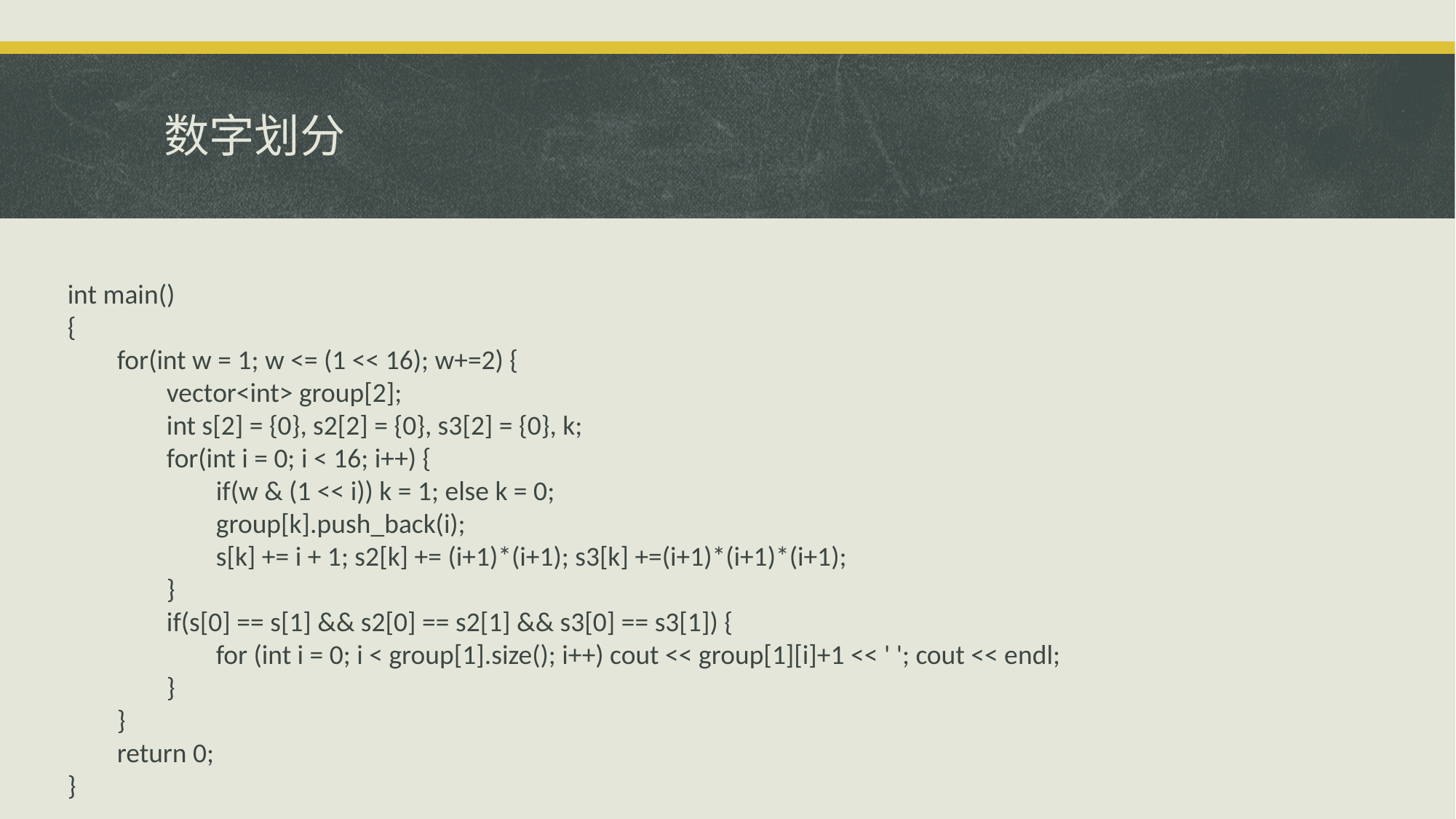

# 数字划分
int main()
{
        for(int w = 1; w <= (1 << 16); w+=2) {
                vector<int> group[2];
                int s[2] = {0}, s2[2] = {0}, s3[2] = {0}, k;
                for(int i = 0; i < 16; i++) {
                        if(w & (1 << i)) k = 1; else k = 0;
                        group[k].push_back(i);
                        s[k] += i + 1; s2[k] += (i+1)*(i+1); s3[k] +=(i+1)*(i+1)*(i+1);
                }
                if(s[0] == s[1] && s2[0] == s2[1] && s3[0] == s3[1]) {
                        for (int i = 0; i < group[1].size(); i++) cout << group[1][i]+1 << ' '; cout << endl;
                }
        }
        return 0;
}